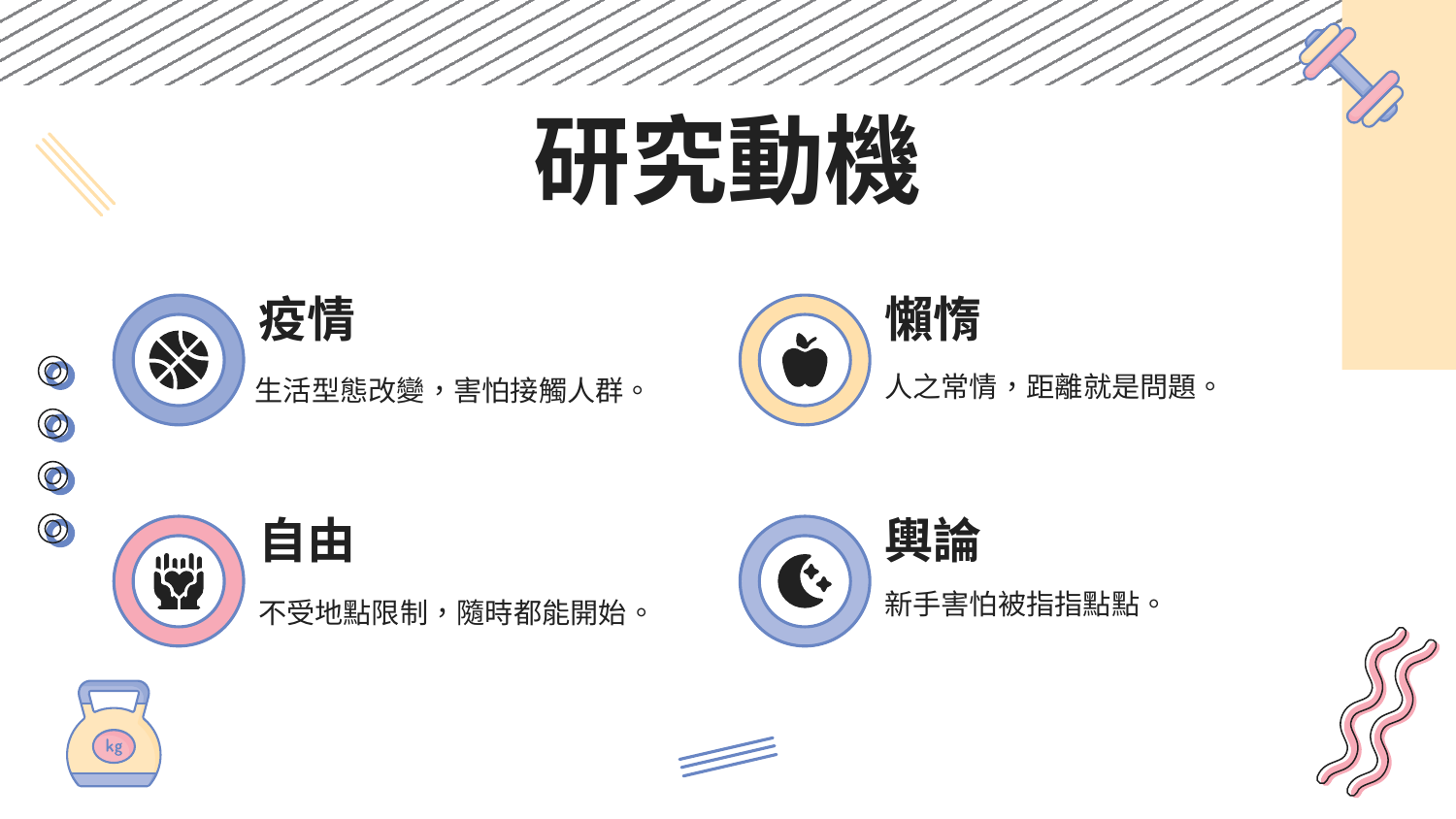

# 研究動機
疫情
懶惰

人之常情，距離就是問題。
生活型態改變，害怕接觸人群。
自由
輿論

新手害怕被指指點點。
不受地點限制，隨時都能開始。